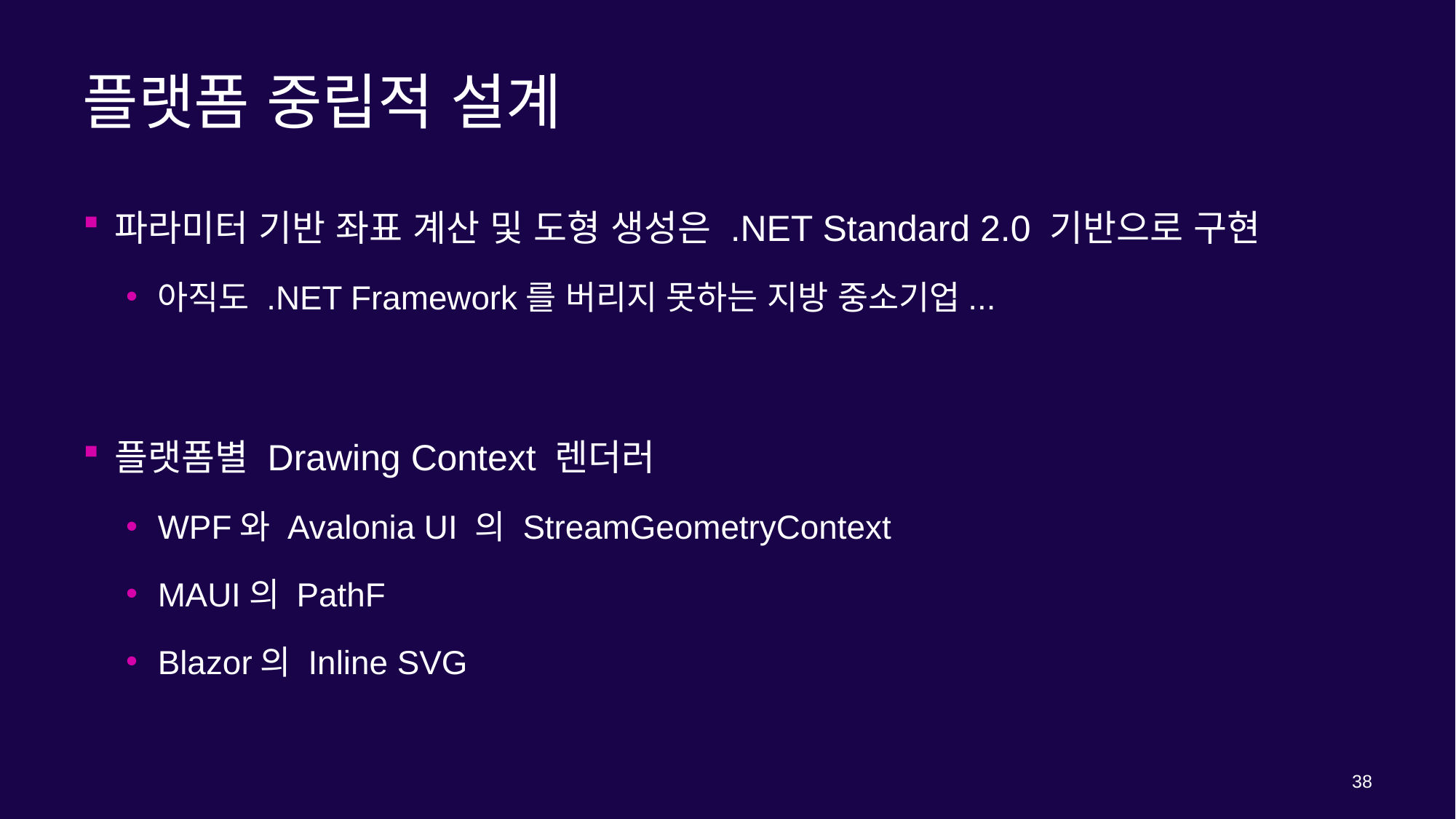

# 플랫폼 중립적 설계
파라미터 기반 좌표 계산 및 도형 생성은 .NET Standard 2.0 기반으로 구현
아직도 .NET Framework를 버리지 못하는 지방 중소기업...

플랫폼별 Drawing Context 렌더러
WPF와 Avalonia UI 의 StreamGeometryContext
MAUI의 PathF
Blazor의 Inline SVG
38